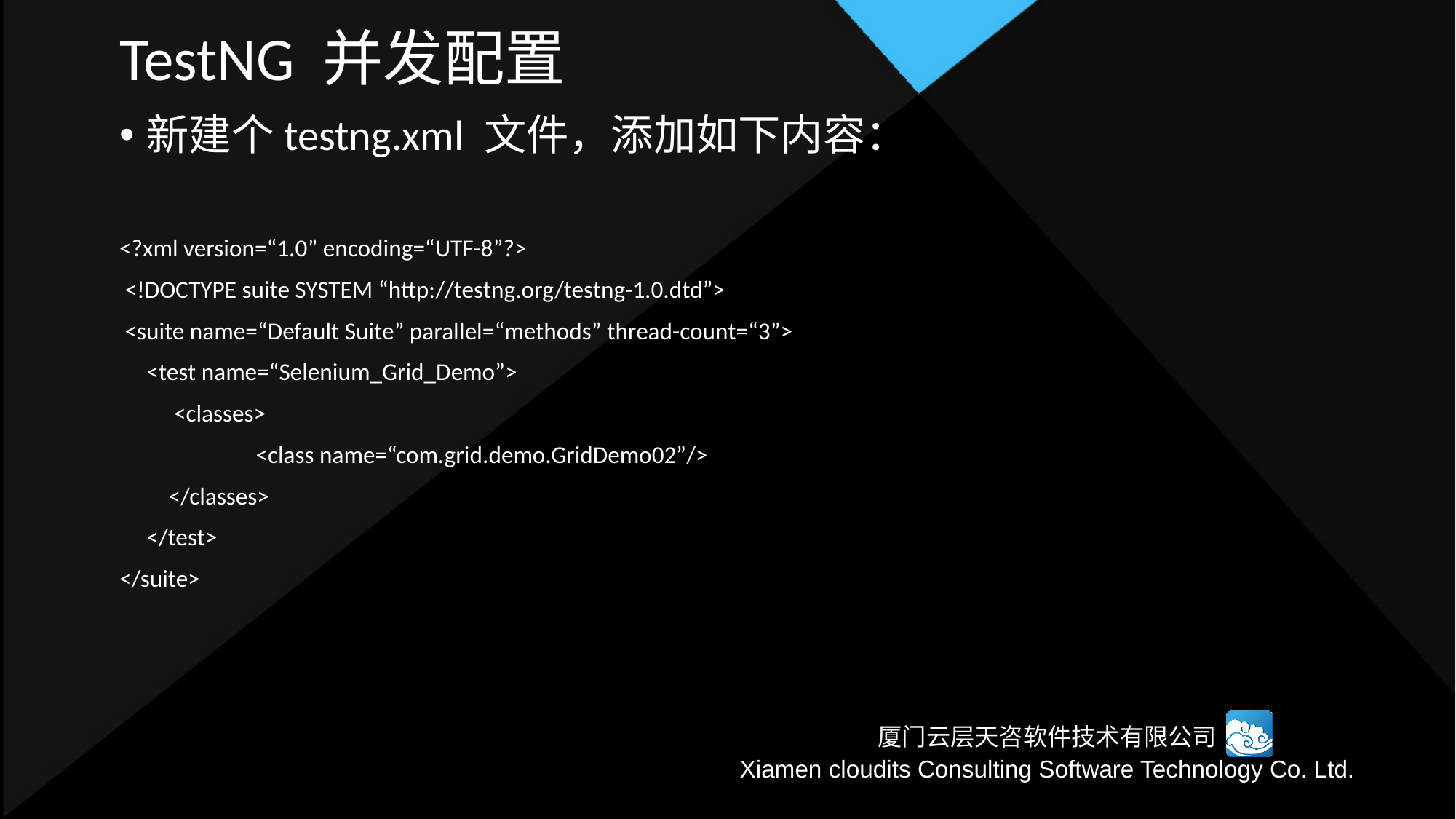

TestNG 并发配置
新建个testng.xml 文件，添加如下内容：

<?xml version=“1.0” encoding=“UTF-8”?>
 <!DOCTYPE suite SYSTEM “http://testng.org/testng-1.0.dtd”>
 <suite name=“Default Suite” parallel=“methods” thread-count=“3”>
 	<test name=“Selenium_Grid_Demo”>
 	     <classes>
		<class name=“com.grid.demo.GridDemo02”/>
	    </classes>
	</test>
</suite>